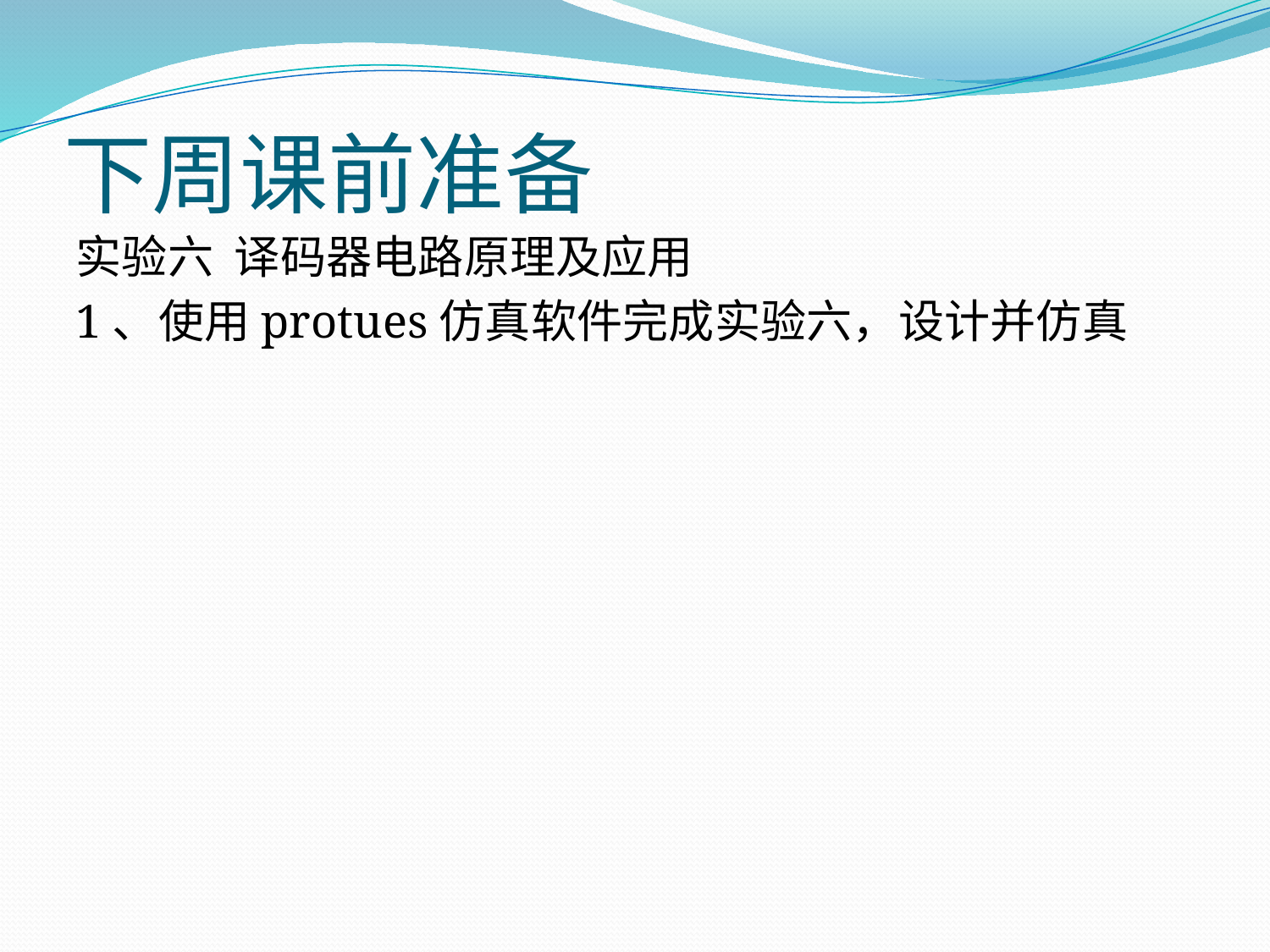

# 下周课前准备
实验六  译码器电路原理及应用
1、使用protues仿真软件完成实验六，设计并仿真